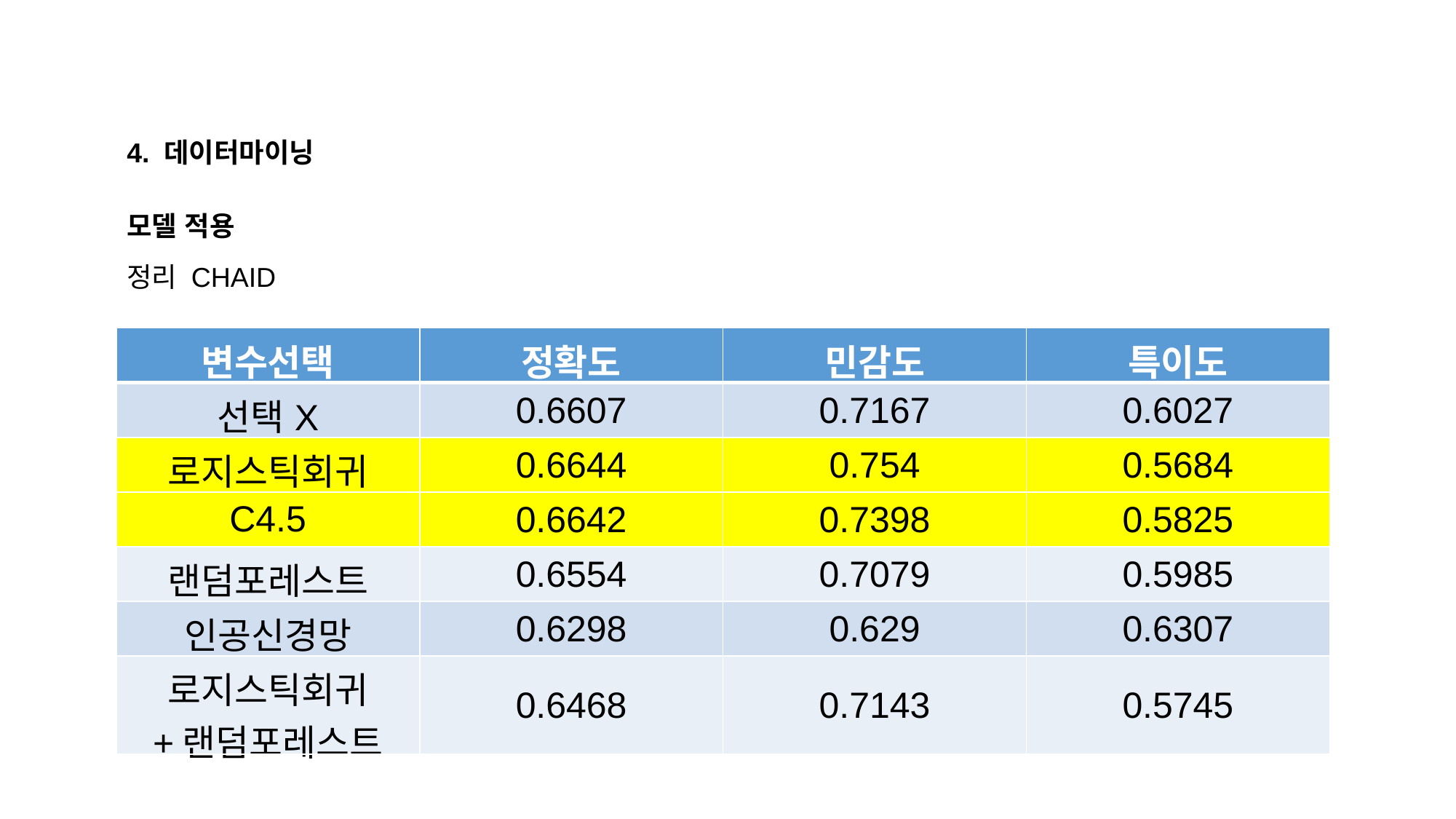

4. 데이터마이닝
모델 적용
정리 CHAID
| 변수선택 | 정확도 | 민감도 | 특이도 |
| --- | --- | --- | --- |
| 선택X | 0.6607 | 0.7167 | 0.6027 |
| 로지스틱회귀 | 0.6644 | 0.754 | 0.5684 |
| C4.5 | 0.6642 | 0.7398 | 0.5825 |
| 랜덤포레스트 | 0.6554 | 0.7079 | 0.5985 |
| 인공신경망 | 0.6298 | 0.629 | 0.6307 |
| 로지스틱회귀 +랜덤포레스트 | 0.6468 | 0.7143 | 0.5745 |